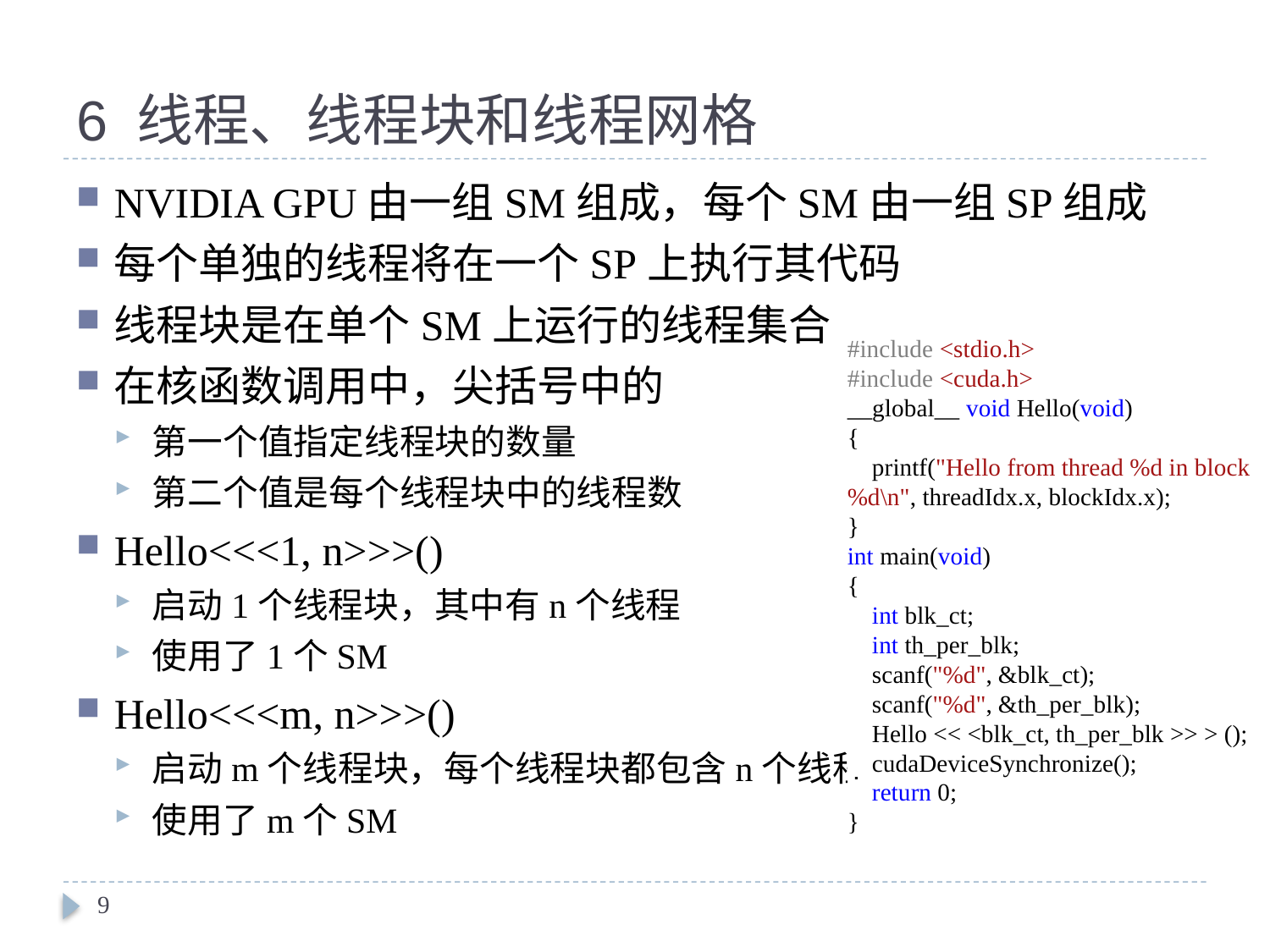

# 6 线程、线程块和线程网格
NVIDIA GPU由一组SM组成，每个SM由一组SP组成
每个单独的线程将在一个SP上执行其代码
线程块是在单个SM上运行的线程集合
在核函数调用中，尖括号中的
第一个值指定线程块的数量
第二个值是每个线程块中的线程数
Hello<<<1, n>>>()
启动1个线程块，其中有n个线程
使用了1个SM
Hello<<<m, n>>>()
启动m个线程块，每个线程块都包含n个线程
使用了m个SM
#include <stdio.h>
#include <cuda.h>
__global__ void Hello(void)
{
    printf("Hello from thread %d in block %d\n", threadIdx.x, blockIdx.x);
}
int main(void)
{
    int blk_ct;
    int th_per_blk;
    scanf("%d", &blk_ct);
    scanf("%d", &th_per_blk);
    Hello << <blk_ct, th_per_blk >> > ();
    cudaDeviceSynchronize();
    return 0;
}
9